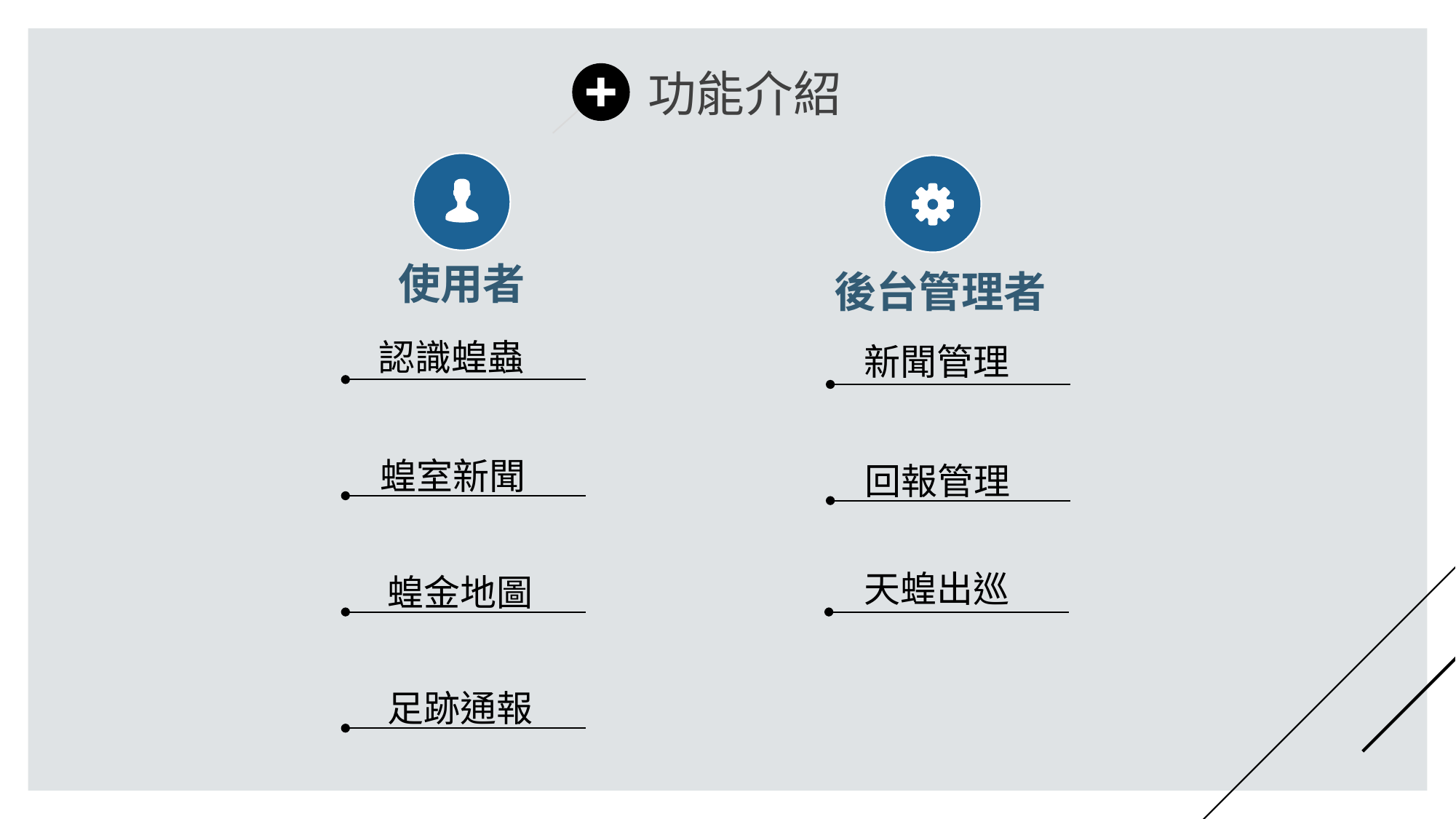

功能介紹

使用者
後台管理者
認識蝗蟲
新聞管理
蝗室新聞
回報管理
天蝗出巡
蝗金地圖
足跡通報